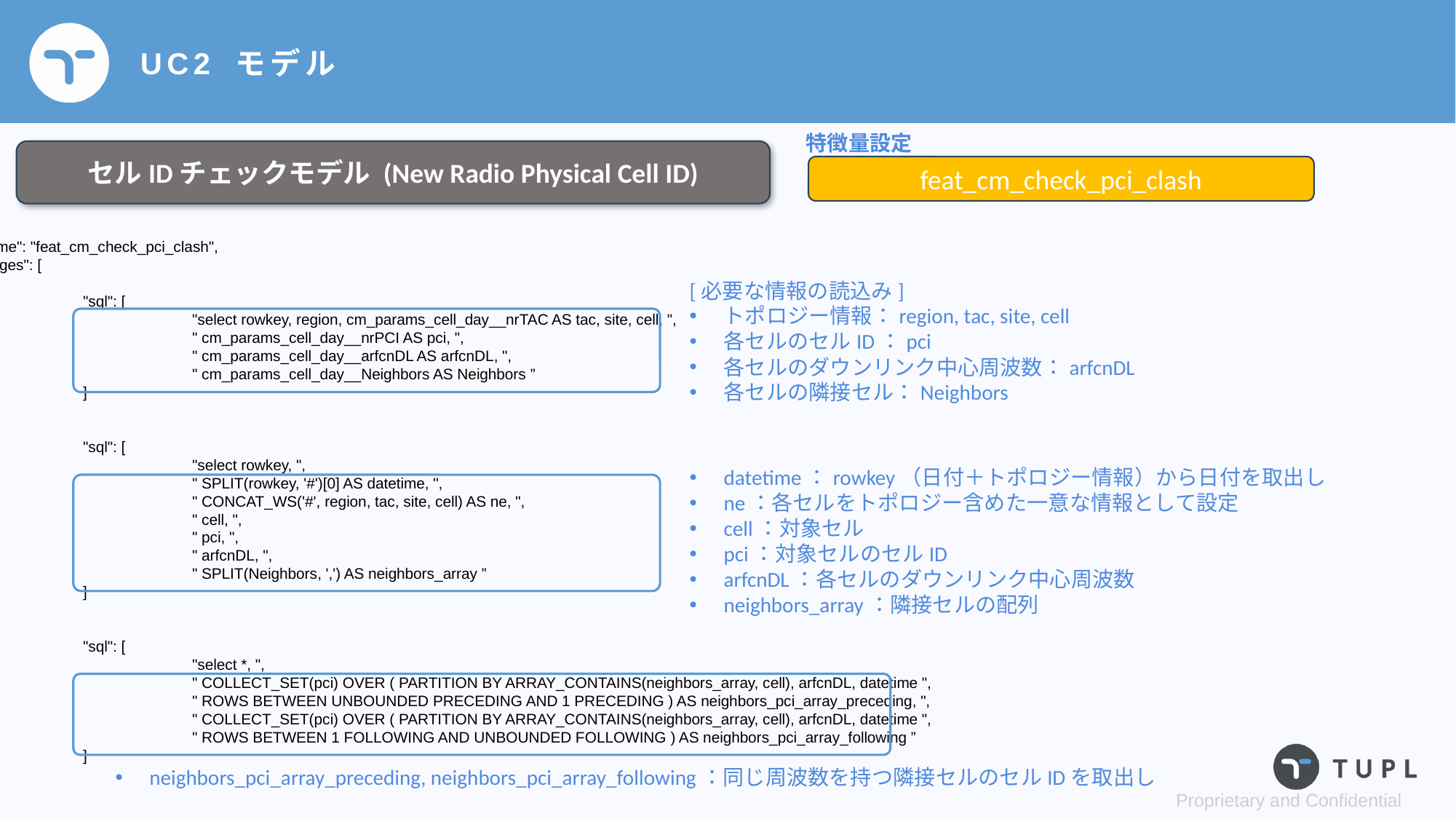

# UC2 モデル
特徴量設定
セルIDチェックモデル (New Radio Physical Cell ID)
feat_cm_check_pci_clash
"name": "feat_cm_check_pci_clash",
"stages": [
{
	"sql": [
		"select rowkey, region, cm_params_cell_day__nrTAC AS tac, site, cell, ",
		" cm_params_cell_day__nrPCI AS pci, ",
		" cm_params_cell_day__arfcnDL AS arfcnDL, ",
		" cm_params_cell_day__Neighbors AS Neighbors ”
	]
},
{
	"sql": [
		"select rowkey, ",
		" SPLIT(rowkey, '#')[0] AS datetime, ",
		" CONCAT_WS('#', region, tac, site, cell) AS ne, ",
		" cell, ",
		" pci, ",
		" arfcnDL, ",
		" SPLIT(Neighbors, ',') AS neighbors_array ”
	]
},
{
	"sql": [
		"select *, ",
		" COLLECT_SET(pci) OVER ( PARTITION BY ARRAY_CONTAINS(neighbors_array, cell), arfcnDL, datetime ",
		" ROWS BETWEEN UNBOUNDED PRECEDING AND 1 PRECEDING ) AS neighbors_pci_array_preceding, ",
		" COLLECT_SET(pci) OVER ( PARTITION BY ARRAY_CONTAINS(neighbors_array, cell), arfcnDL, datetime ",
		" ROWS BETWEEN 1 FOLLOWING AND UNBOUNDED FOLLOWING ) AS neighbors_pci_array_following ”
	]
},
[必要な情報の読込み]
トポロジー情報：region, tac, site, cell
各セルのセルID：pci
各セルのダウンリンク中心周波数：arfcnDL
各セルの隣接セル：Neighbors

datetime：rowkey（日付＋トポロジー情報）から日付を取出し
ne：各セルをトポロジー含めた一意な情報として設定
cell：対象セル
pci：対象セルのセルID
arfcnDL：各セルのダウンリンク中心周波数
neighbors_array：隣接セルの配列

neighbors_pci_array_preceding, neighbors_pci_array_following：同じ周波数を持つ隣接セルのセルIDを取出し